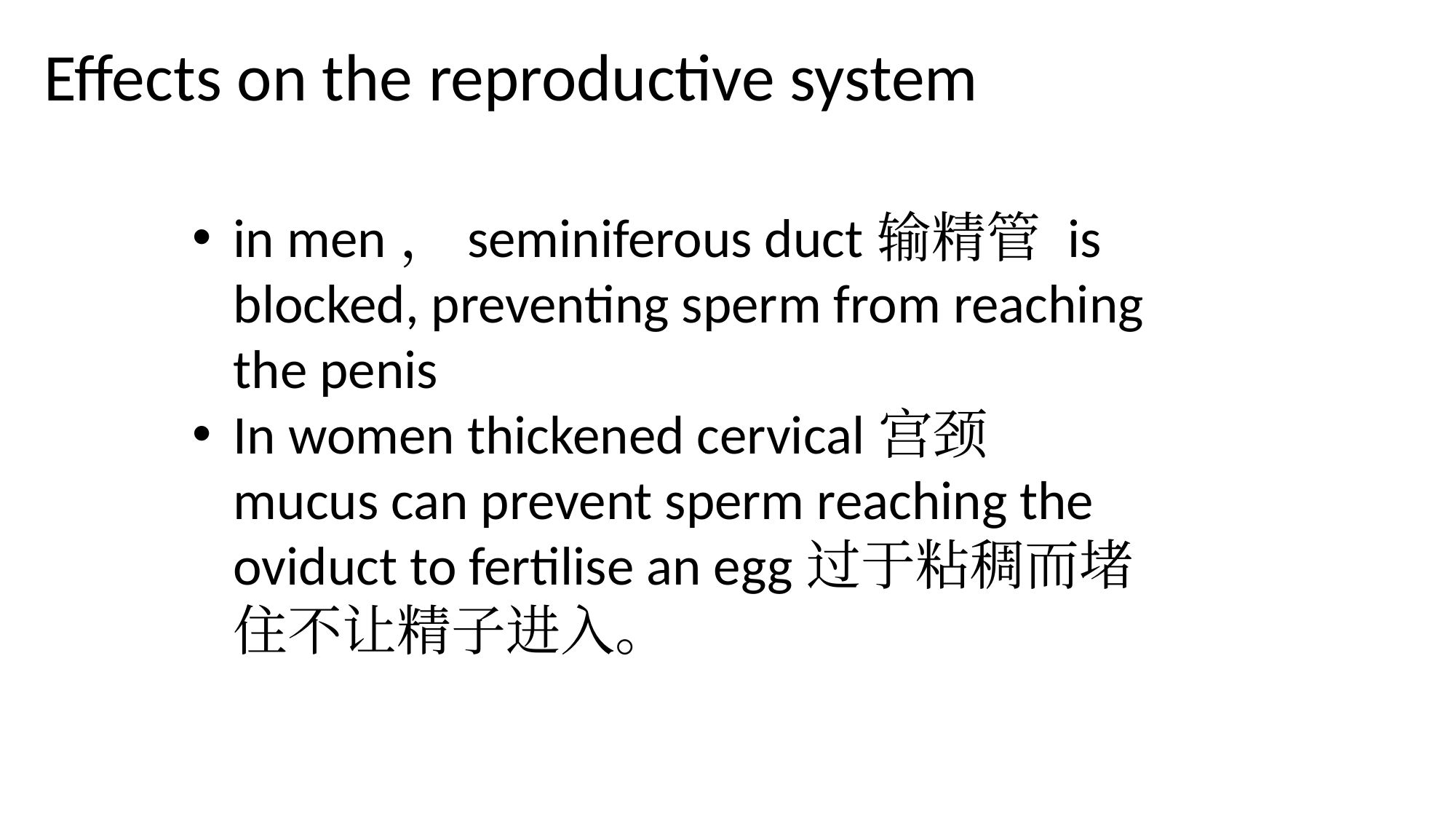

# Effects on the reproductive system
in men，seminiferous duct输精管 is blocked, preventing sperm from reaching the penis
In women thickened cervical宫颈 mucus can prevent sperm reaching the oviduct to fertilise an egg过于粘稠而堵住不让精子进入。